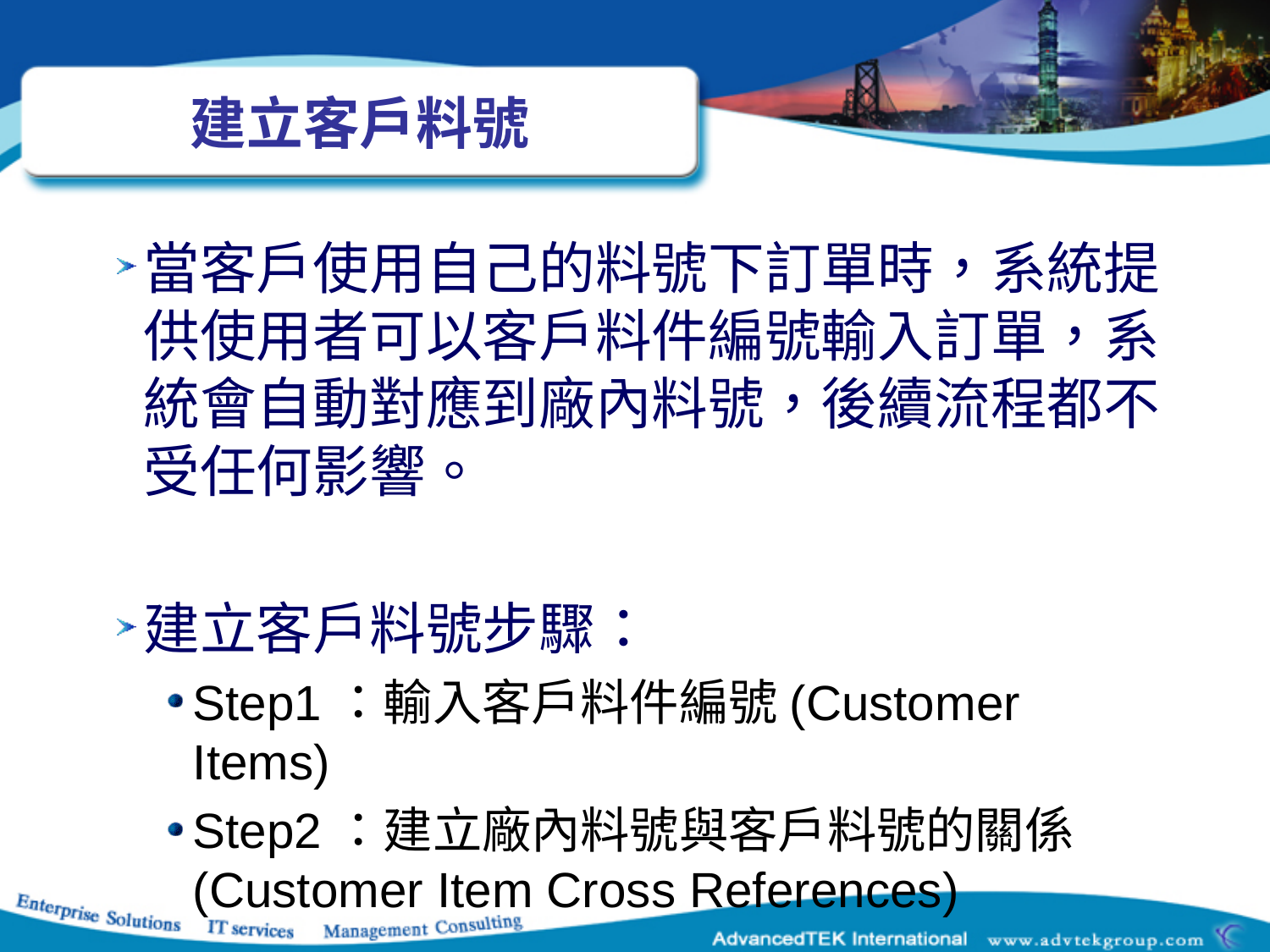

# 建立客戶料號
當客戶使用自己的料號下訂單時，系統提供使用者可以客戶料件編號輸入訂單，系統會自動對應到廠內料號，後續流程都不受任何影響。

建立客戶料號步驟：
Step1：輸入客戶料件編號(Customer Items)
Step2：建立廠內料號與客戶料號的關係(Customer Item Cross References)